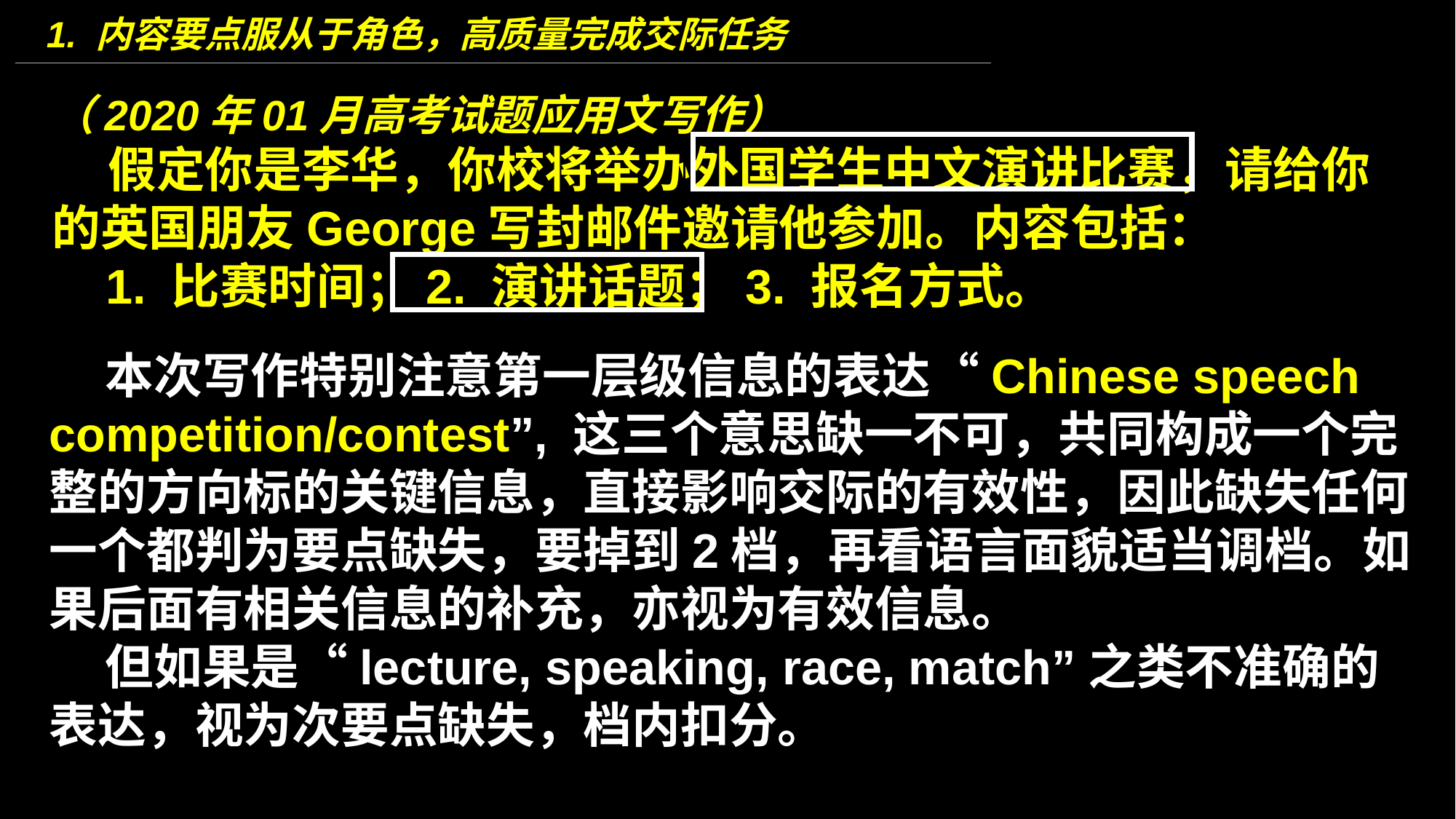

1. 内容要点服从于角色，高质量完成交际任务
（2020年01月高考试题应用文写作）
    假定你是李华，你校将举办外国学生中文演讲比赛，请给你的英国朋友George写封邮件邀请他参加。内容包括：
    1. 比赛时间；2. 演讲话题；3. 报名方式。

    本次写作特别注意第一层级信息的表达“Chinese speech competition/contest”, 这三个意思缺一不可，共同构成一个完整的方向标的关键信息，直接影响交际的有效性，因此缺失任何一个都判为要点缺失，要掉到2档，再看语言面貌适当调档。如果后面有相关信息的补充，亦视为有效信息。
    但如果是“lecture, speaking, race, match”之类不准确的表达，视为次要点缺失，档内扣分。